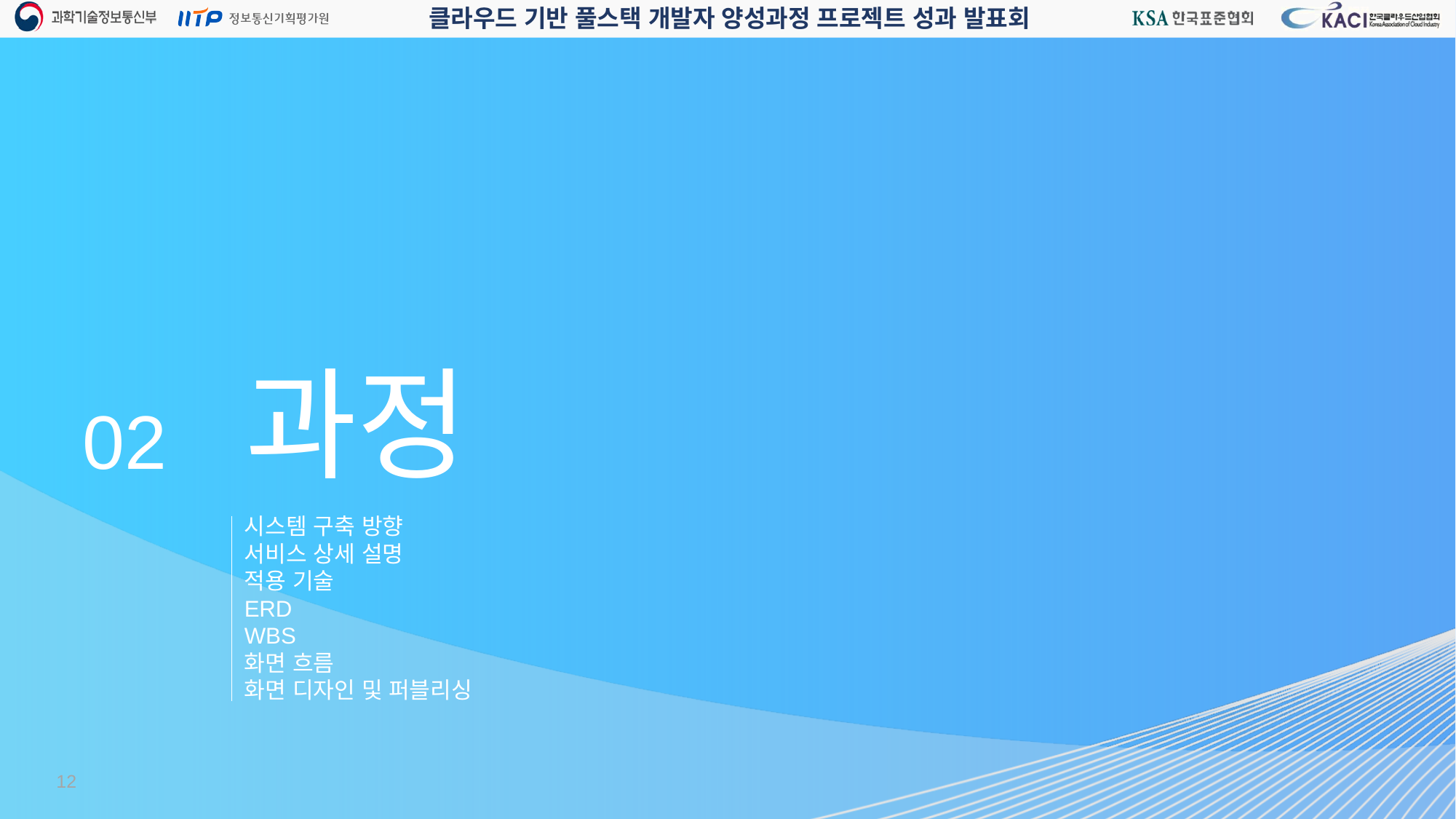

02 과정
시스템 구축 방향
서비스 상세 설명
적용 기술
ERD
WBS
화면 흐름
화면 디자인 및 퍼블리싱
12